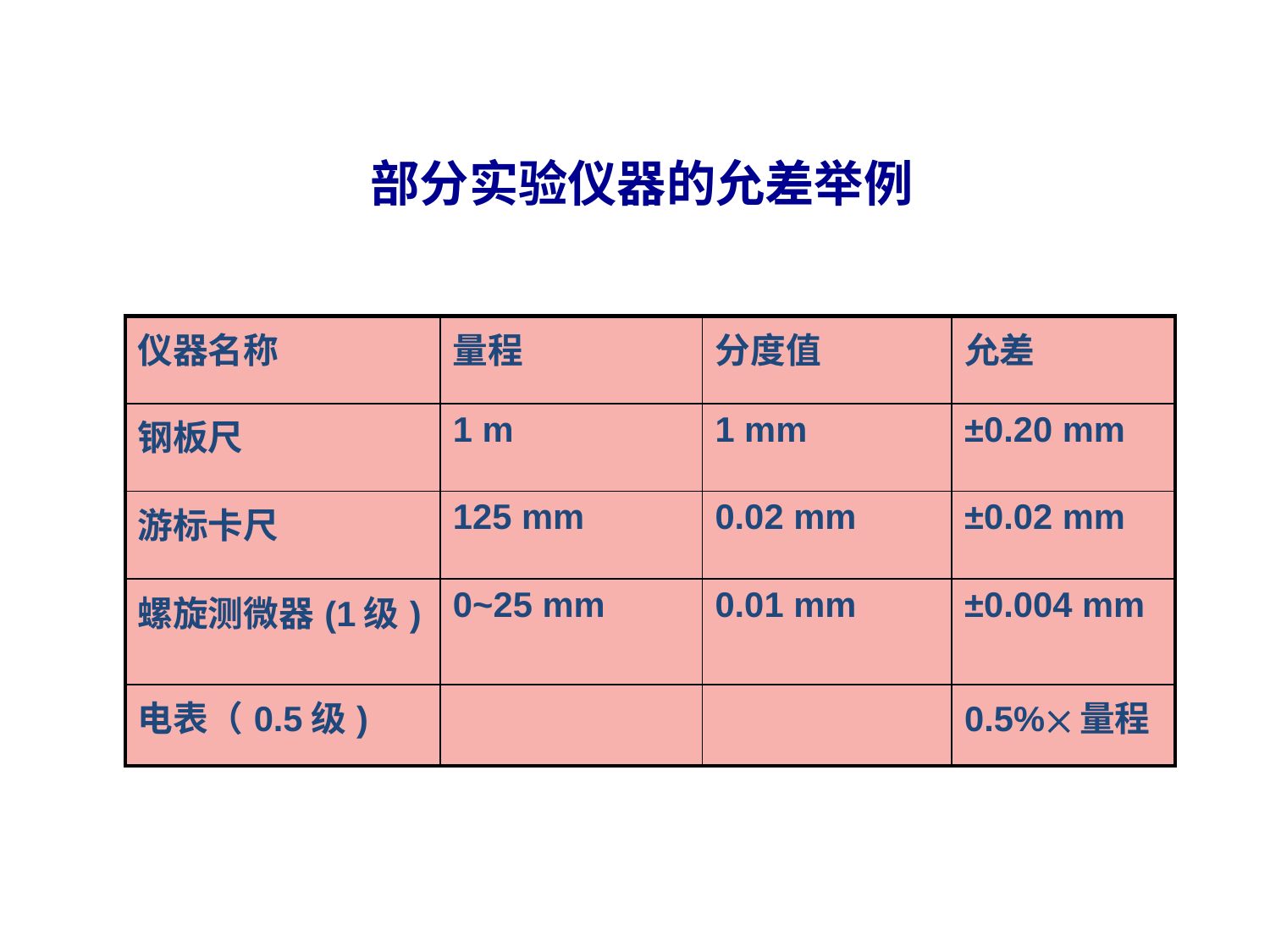

部分实验仪器的允差举例
| 仪器名称 | 量程 | 分度值 | 允差 |
| --- | --- | --- | --- |
| 钢板尺 | 1 m | 1 mm | ±0.20 mm |
| 游标卡尺 | 125 mm | 0.02 mm | ±0.02 mm |
| 螺旋测微器(1级) | 0~25 mm | 0.01 mm | ±0.004 mm |
| 电表（0.5级) |  |  | 0.5%×量程 |